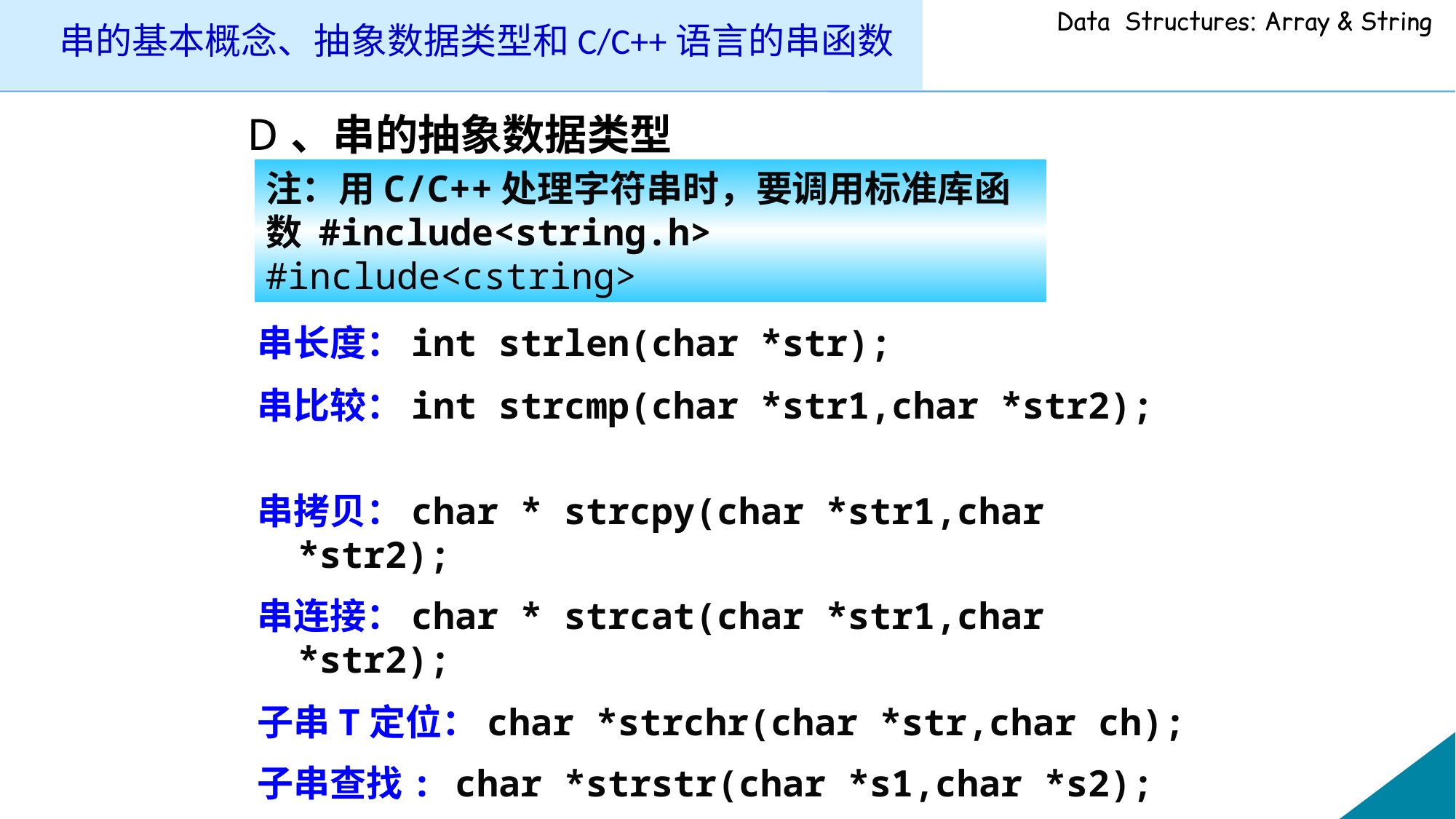

# 串的基本概念、抽象数据类型和C/C++语言的串函数
D、串的抽象数据类型
注：用C/C++处理字符串时，要调用标准库函数 #include<string.h>
#include<cstring>
串长度：int strlen(char *str);
串比较：int strcmp(char *str1,char *str2);
串拷贝：char * strcpy(char *str1,char *str2);
串连接：char * strcat(char *str1,char *str2);
子串T定位：char *strchr(char *str,char ch);
子串查找: char *strstr(char *s1,char *s2);
    ……具体请见C/C++帮助文档